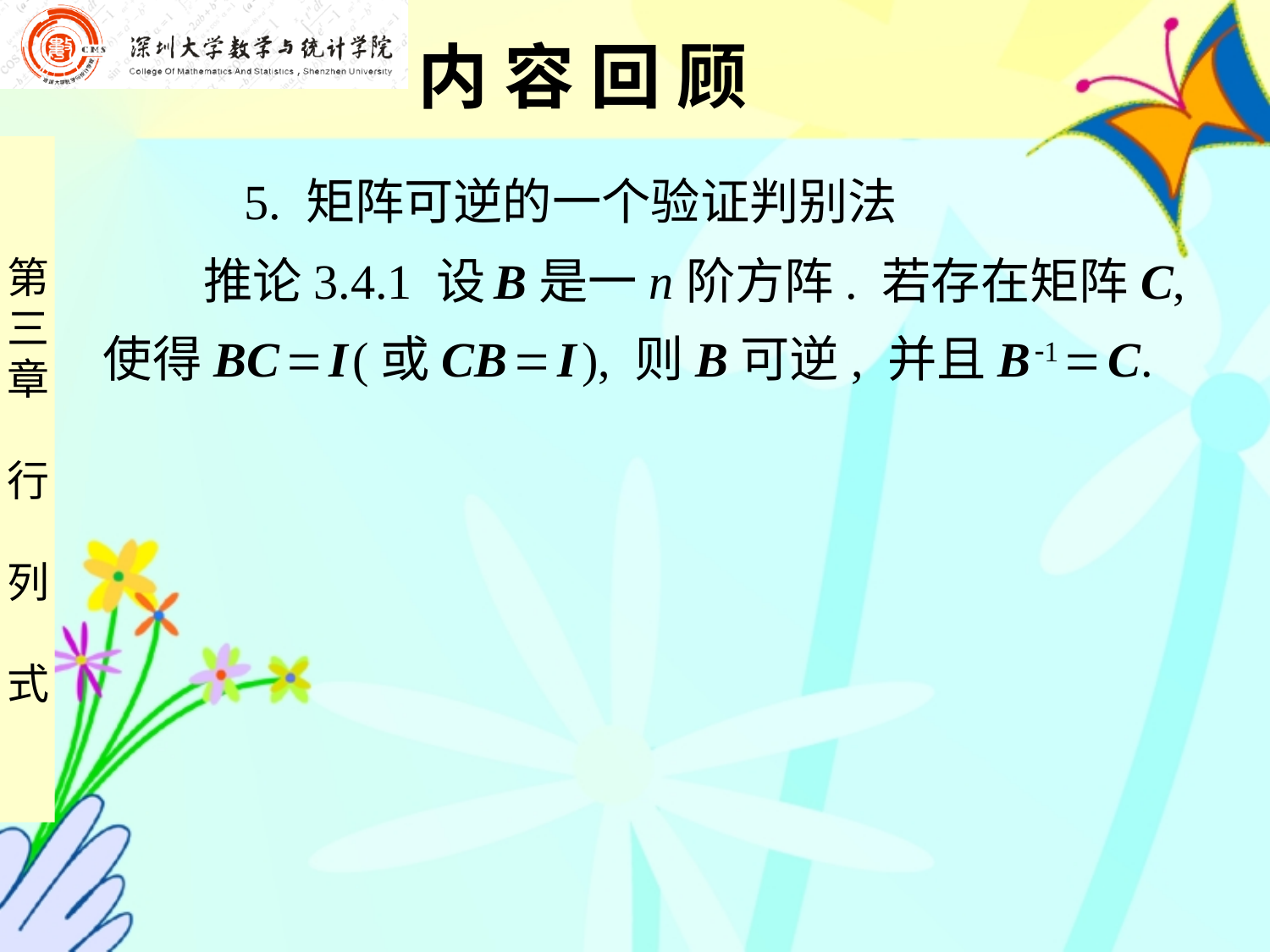

内 容 回 顾
        5. 矩阵可逆的一个验证判别法
        推论3.4.1 设 B是一n阶方阵. 若存在矩阵C,
使得BC = I (或CB = I ), 则B可逆, 并且B −1 = C.